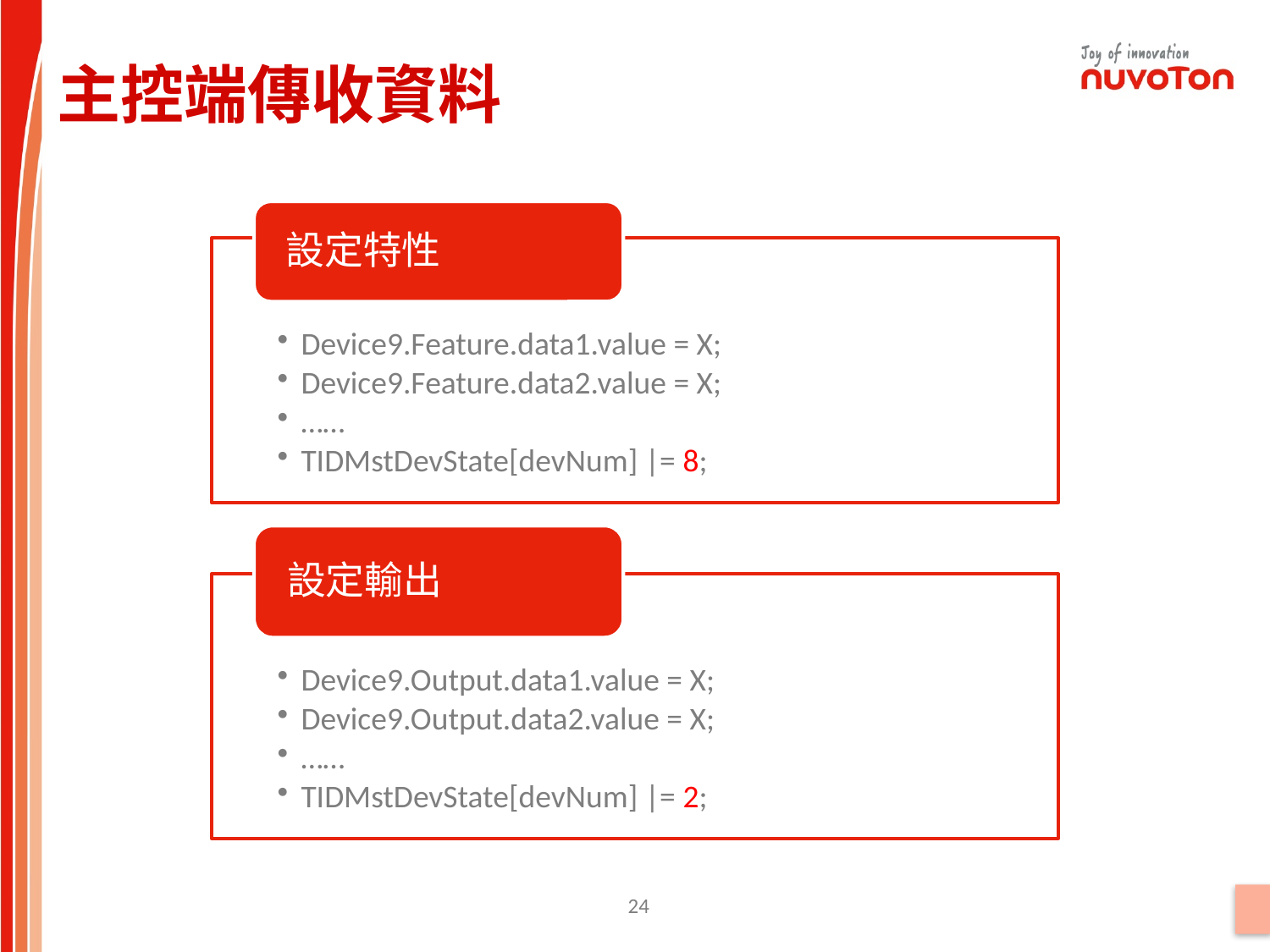

主控端傳收資料
Device9.Feature.data1.value = X;
Device9.Feature.data2.value = X;
……
TIDMstDevState[devNum] |= 8;
設定特性
Device9.Output.data1.value = X;
Device9.Output.data2.value = X;
……
TIDMstDevState[devNum] |= 2;
設定輸出
24